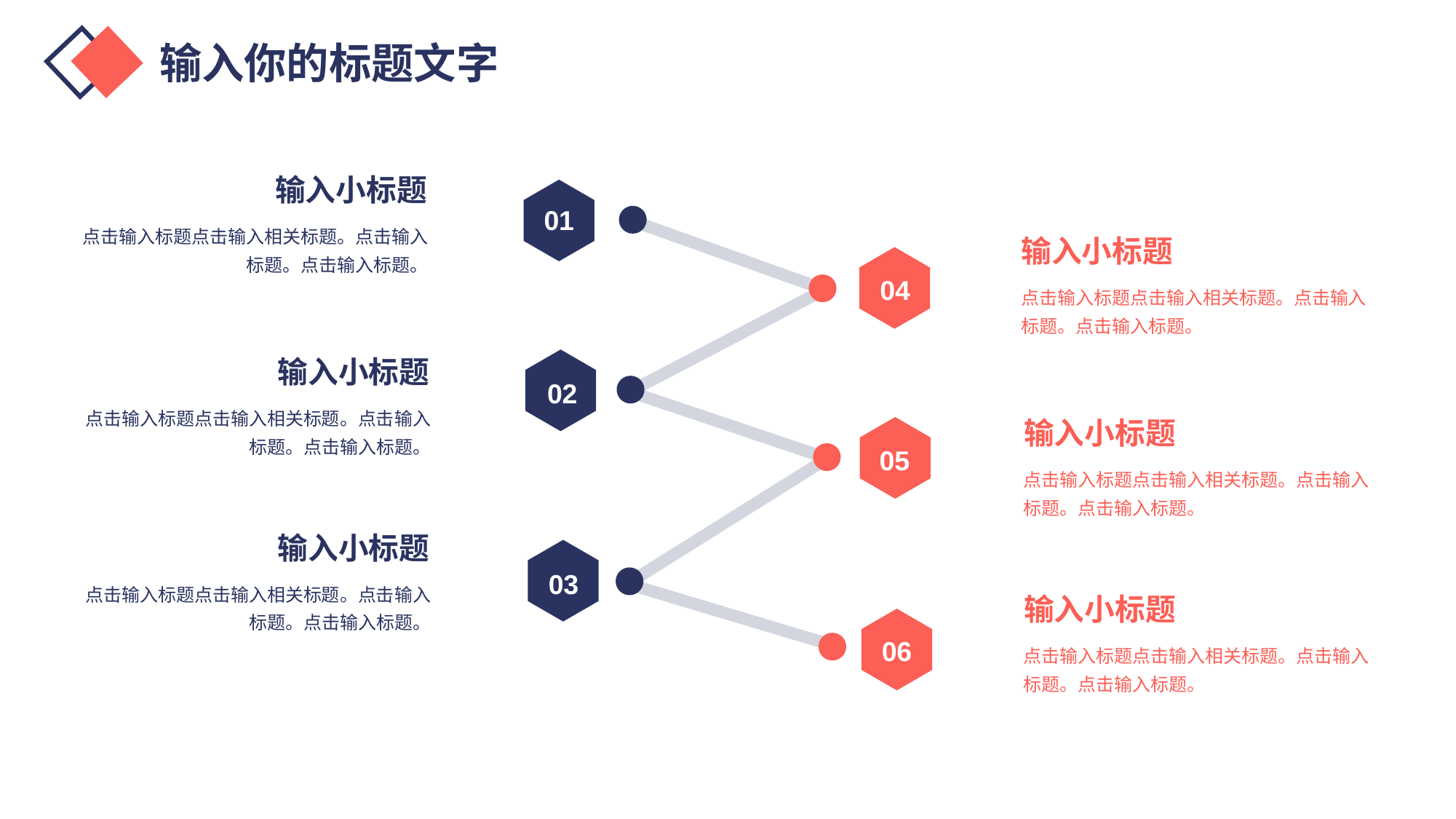

输入你的标题文字

输入小标题

01
点击输入标题点击输入相关标题。点击输入标题。点击输入标题。
输入小标题
04
点击输入标题点击输入相关标题。点击输入标题。点击输入标题。
输入小标题
02
点击输入标题点击输入相关标题。点击输入标题。点击输入标题。
输入小标题
05
点击输入标题点击输入相关标题。点击输入标题。点击输入标题。
输入小标题
03
点击输入标题点击输入相关标题。点击输入标题。点击输入标题。
输入小标题
06
点击输入标题点击输入相关标题。点击输入标题。点击输入标题。